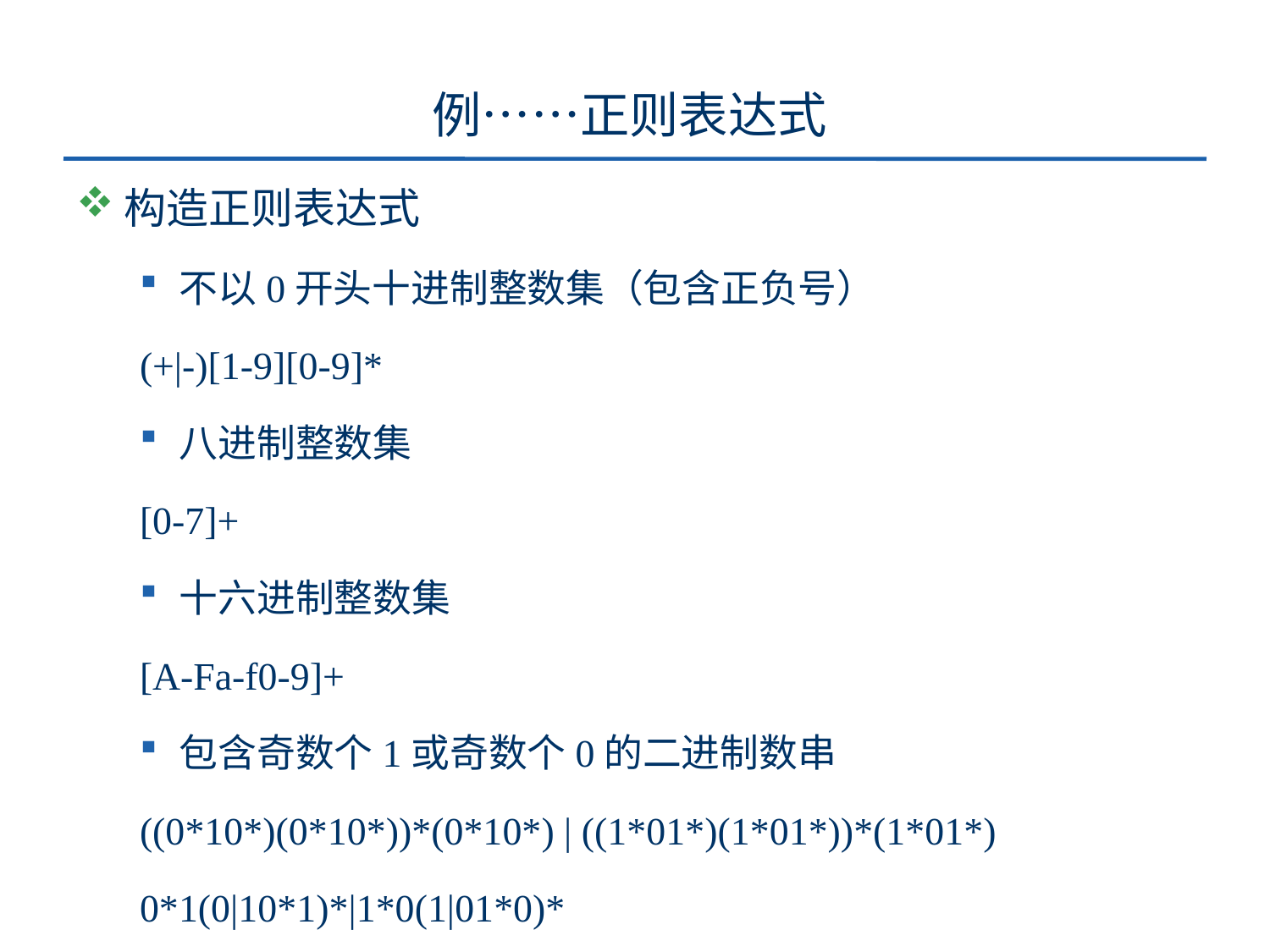

# 例……正则表达式
构造正则表达式
不以0开头十进制整数集（包含正负号）
(+|-)[1-9][0-9]*
八进制整数集
[0-7]+
十六进制整数集
[A-Fa-f0-9]+
包含奇数个1或奇数个0的二进制数串
((0*10*)(0*10*))*(0*10*) | ((1*01*)(1*01*))*(1*01*)
0*1(0|10*1)*|1*0(1|01*0)*